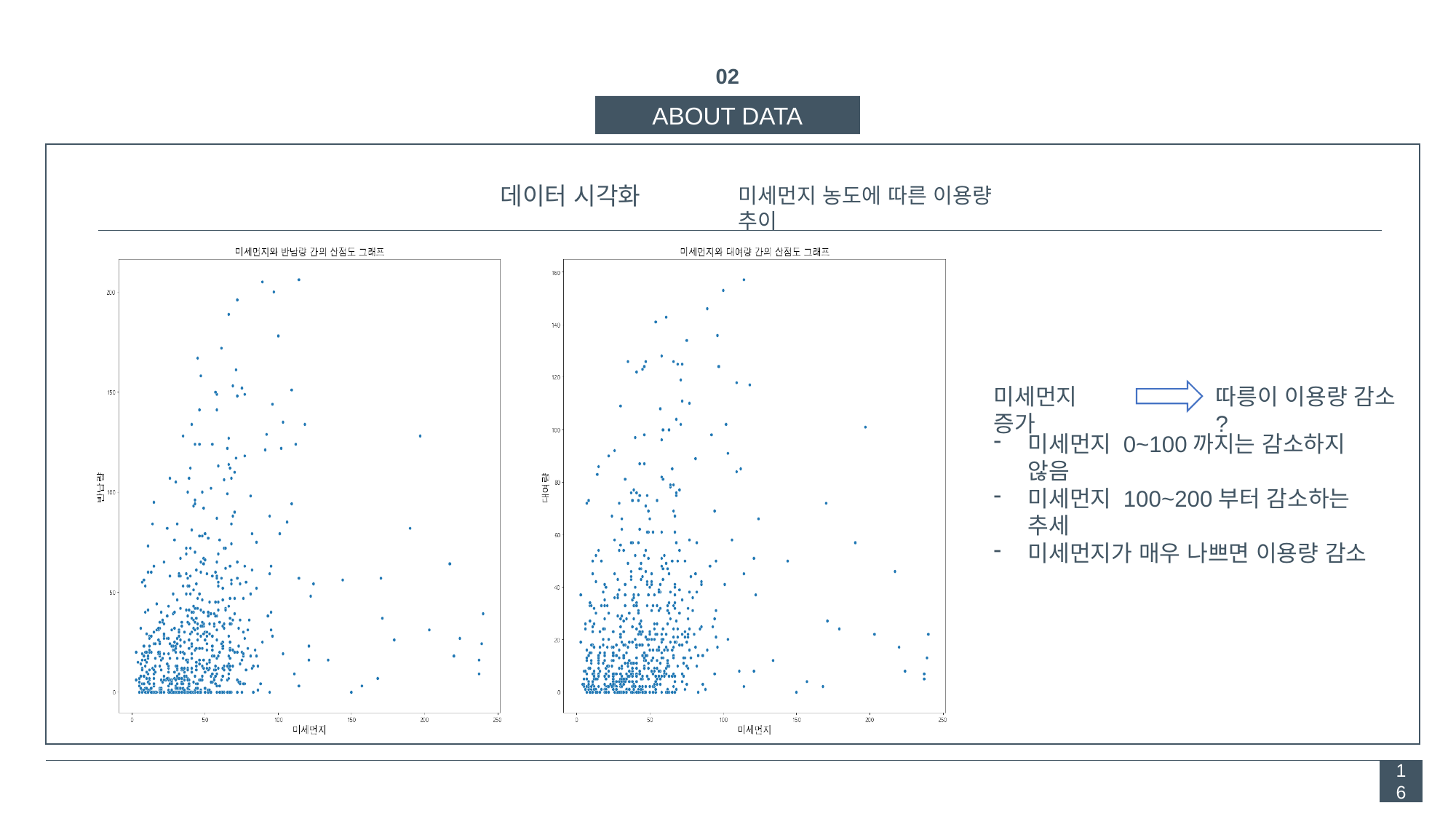

02
ABOUT DATA

데이터 시각화
미세먼지 농도에 따른 이용량 추이

미세먼지 증가
따릉이 이용량 감소 ?

미세먼지 0~100까지는 감소하지 않음
미세먼지 100~200부터 감소하는 추세
미세먼지가 매우 나쁘면 이용량 감소
16